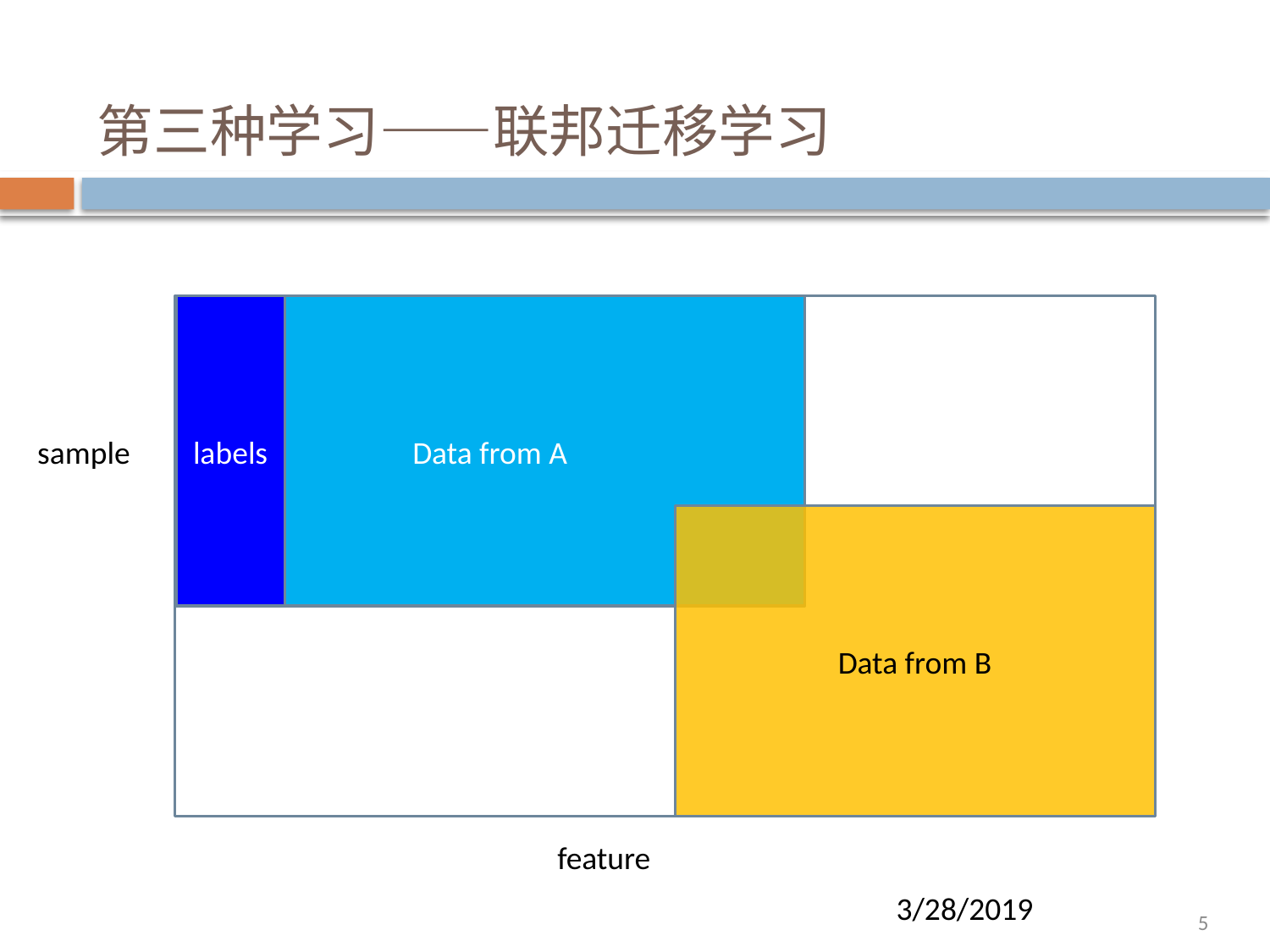

# 第三种学习——联邦迁移学习
labels
Data from A

sample
Data from B
feature
3/28/2019
5